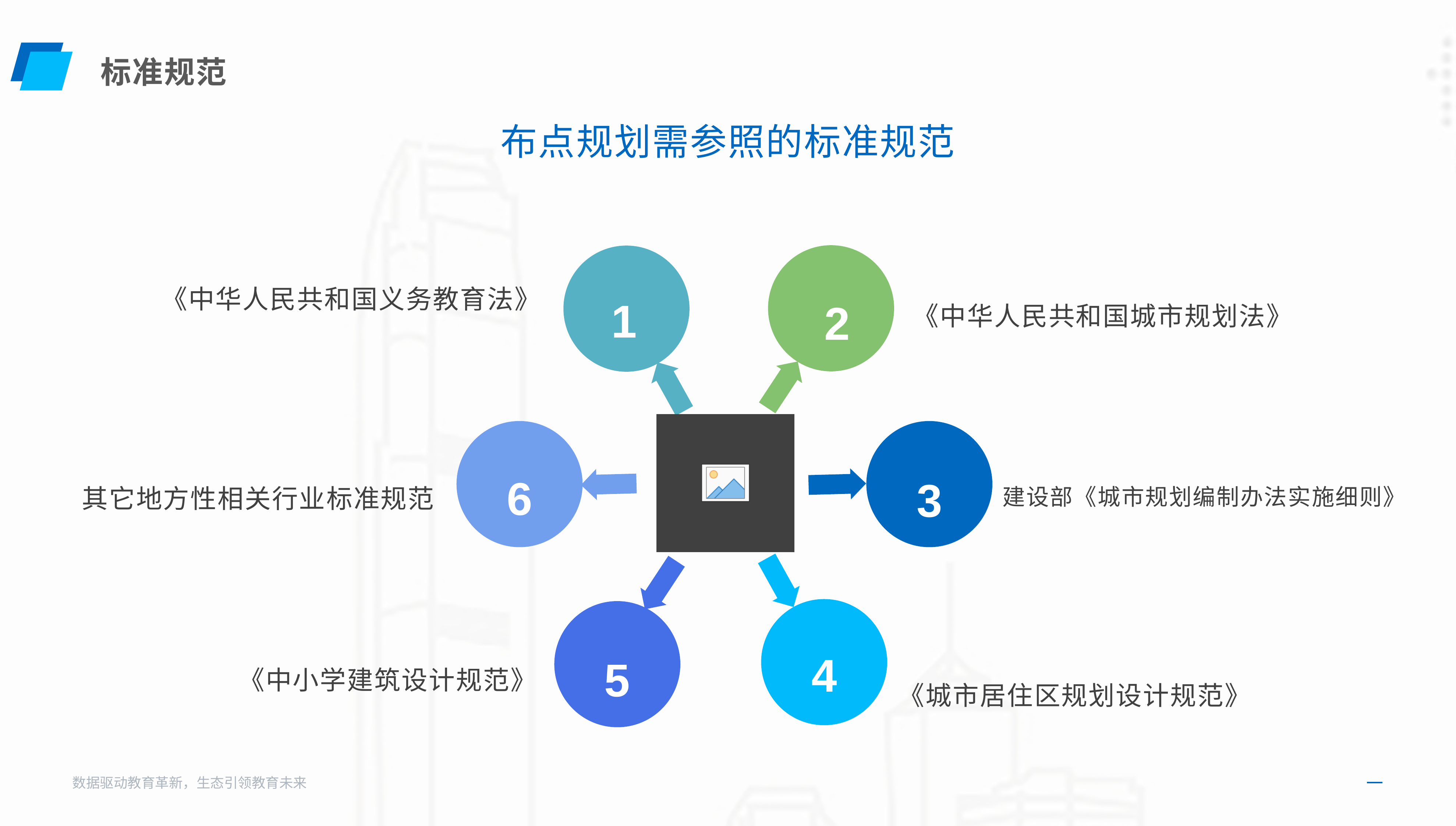

标准规范
布点规划需参照的标准规范
《中华人民共和国义务教育法》
1
2
《中华人民共和国城市规划法》

6
3
其它地方性相关行业标准规范
建设部《城市规划编制办法实施细则》
4
5
《中小学建筑设计规范》
《城市居住区规划设计规范》